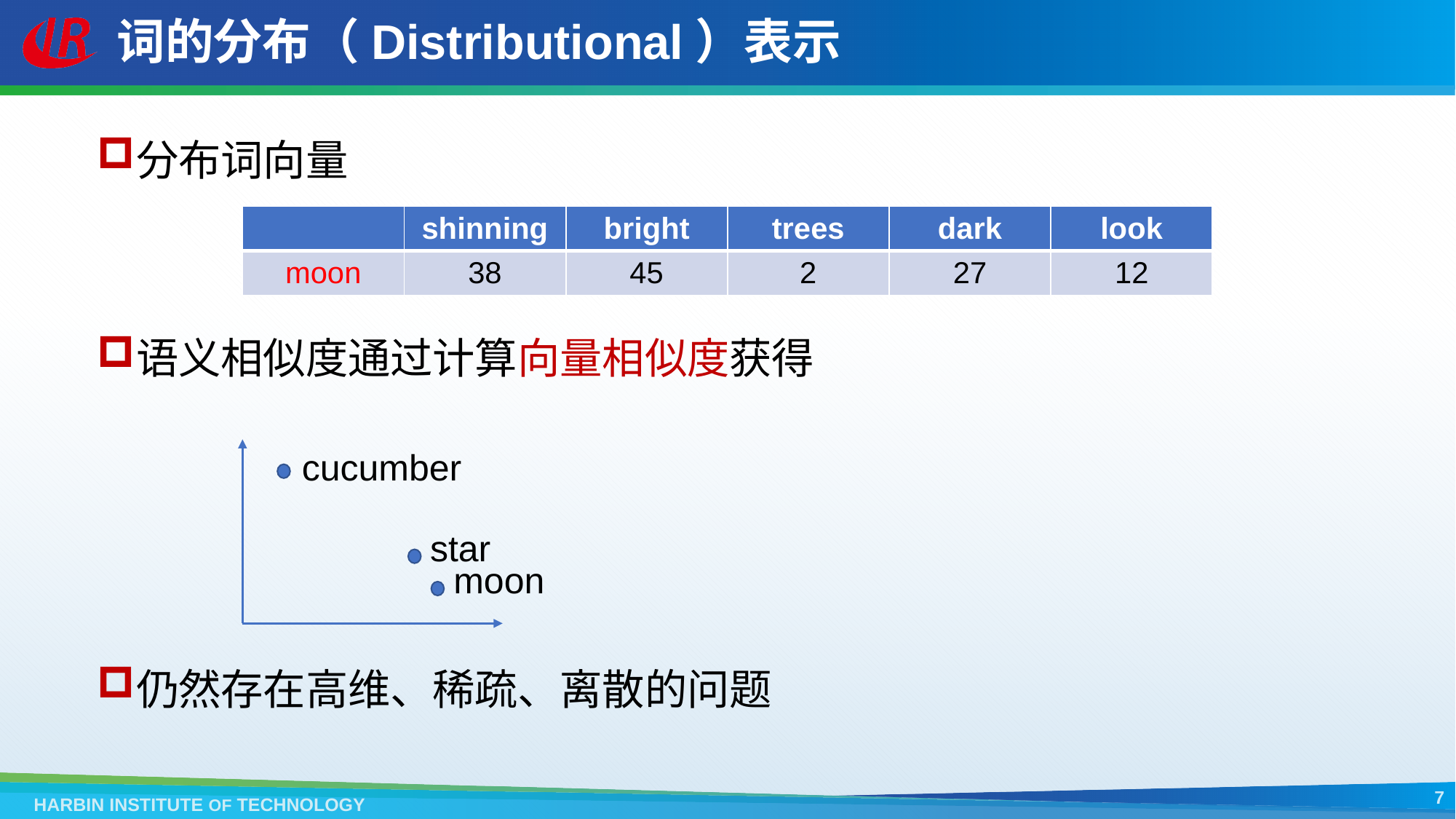

# 词的分布（Distributional）表示
分布词向量

语义相似度通过计算向量相似度获得

仍然存在高维、稀疏、离散的问题

|  | shinning | bright | trees | dark | look |
| --- | --- | --- | --- | --- | --- |
| moon | 38 | 45 | 2 | 27 | 12 |
cucumber

star

moon

7
HARBIN INSTITUTE OF TECHNOLOGY